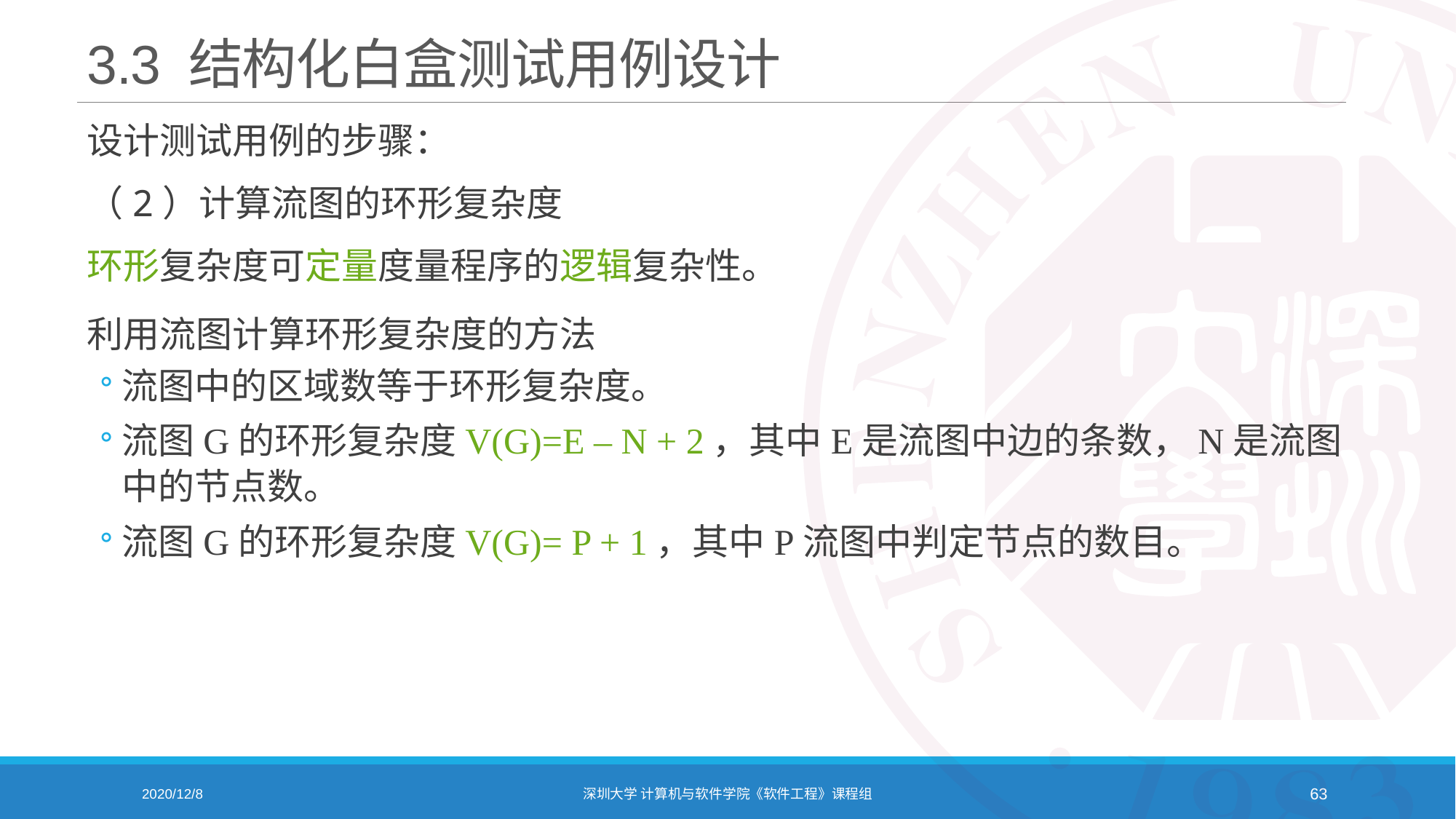

# 3.3 结构化白盒测试用例设计
设计测试用例的步骤：
（2）计算流图的环形复杂度
环形复杂度可定量度量程序的逻辑复杂性。
利用流图计算环形复杂度的方法
流图中的区域数等于环形复杂度。
流图G的环形复杂度V(G)=E – N + 2，其中E是流图中边的条数，N是流图中的节点数。
流图G的环形复杂度V(G)= P + 1，其中P流图中判定节点的数目。

2020/12/8
深圳大学 计算机与软件学院《软件工程》课程组
63